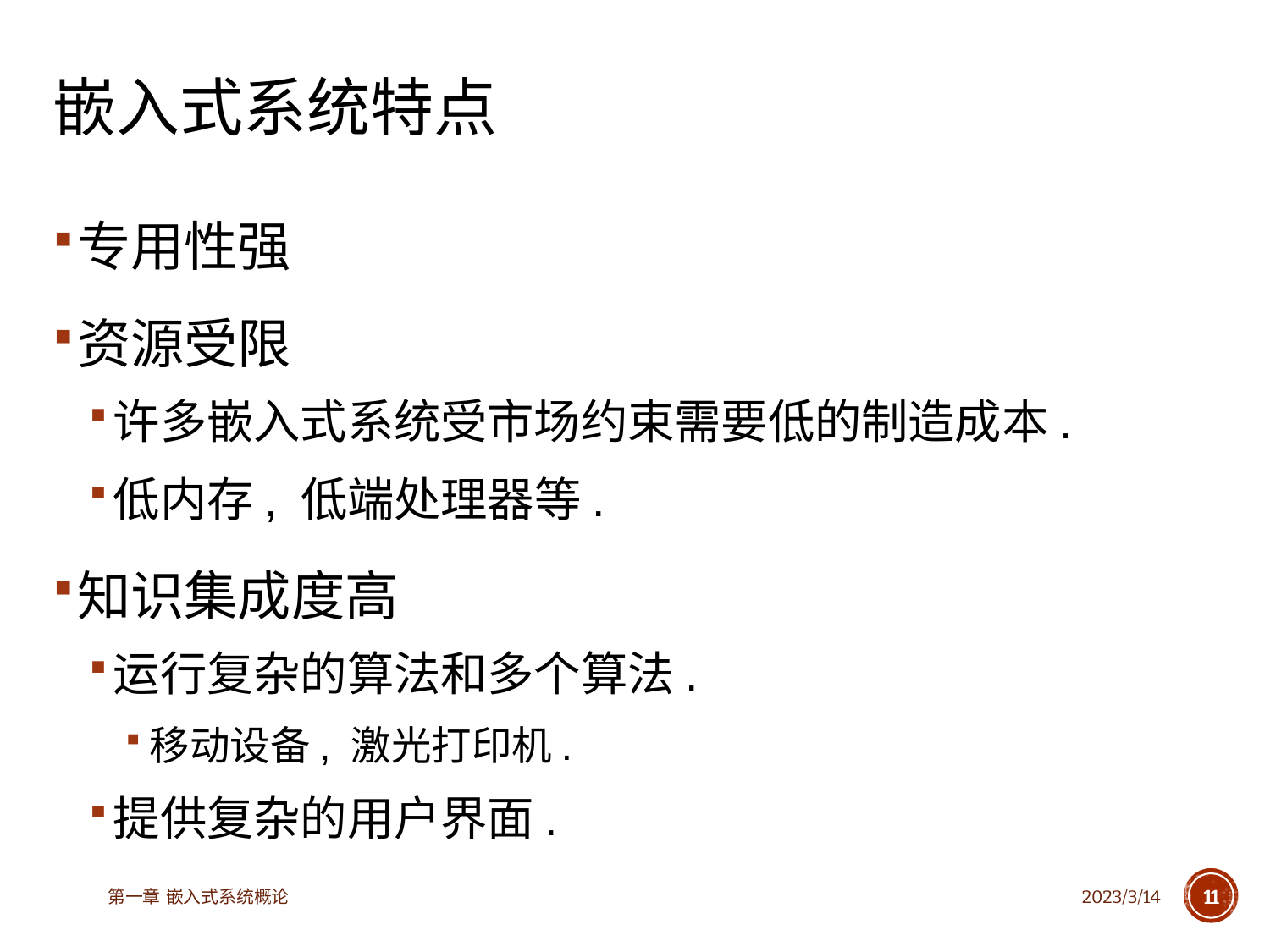

# 嵌入式系统特点
专用性强
资源受限
许多嵌入式系统受市场约束需要低的制造成本.
低内存, 低端处理器等.
知识集成度高
运行复杂的算法和多个算法.
移动设备, 激光打印机.
提供复杂的用户界面.
第一章 嵌入式系统概论
2023/3/14
11